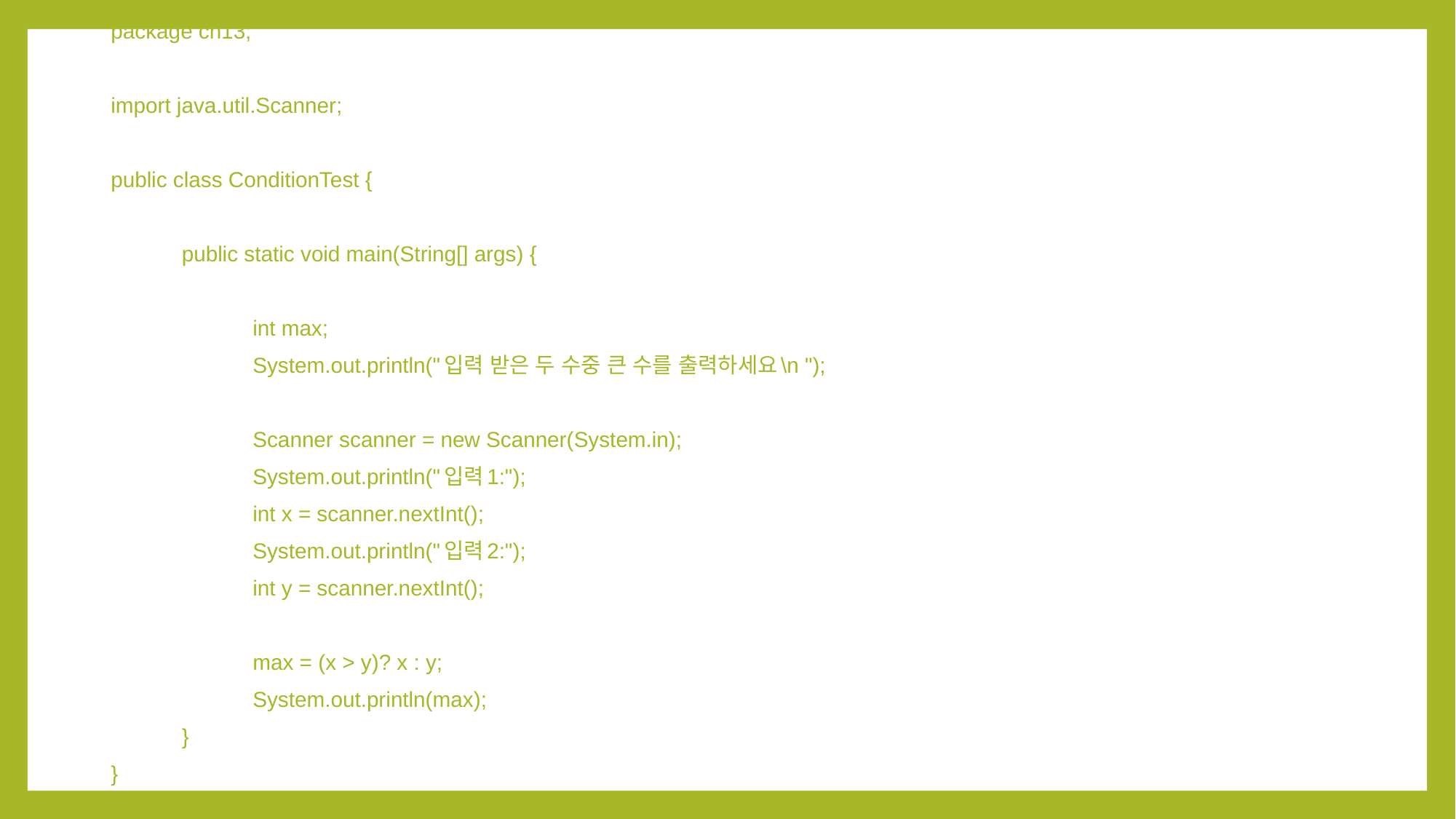

package ch13;

import java.util.Scanner;

public class ConditionTest {

	public static void main(String[] args) {

		int max;
		System.out.println("입력 받은 두 수중 큰 수를 출력하세요\n ");

		Scanner scanner = new Scanner(System.in);
		System.out.println("입력1:");
		int x = scanner.nextInt();
		System.out.println("입력2:");
		int y = scanner.nextInt();

		max = (x > y)? x : y;
		System.out.println(max);
	}
}